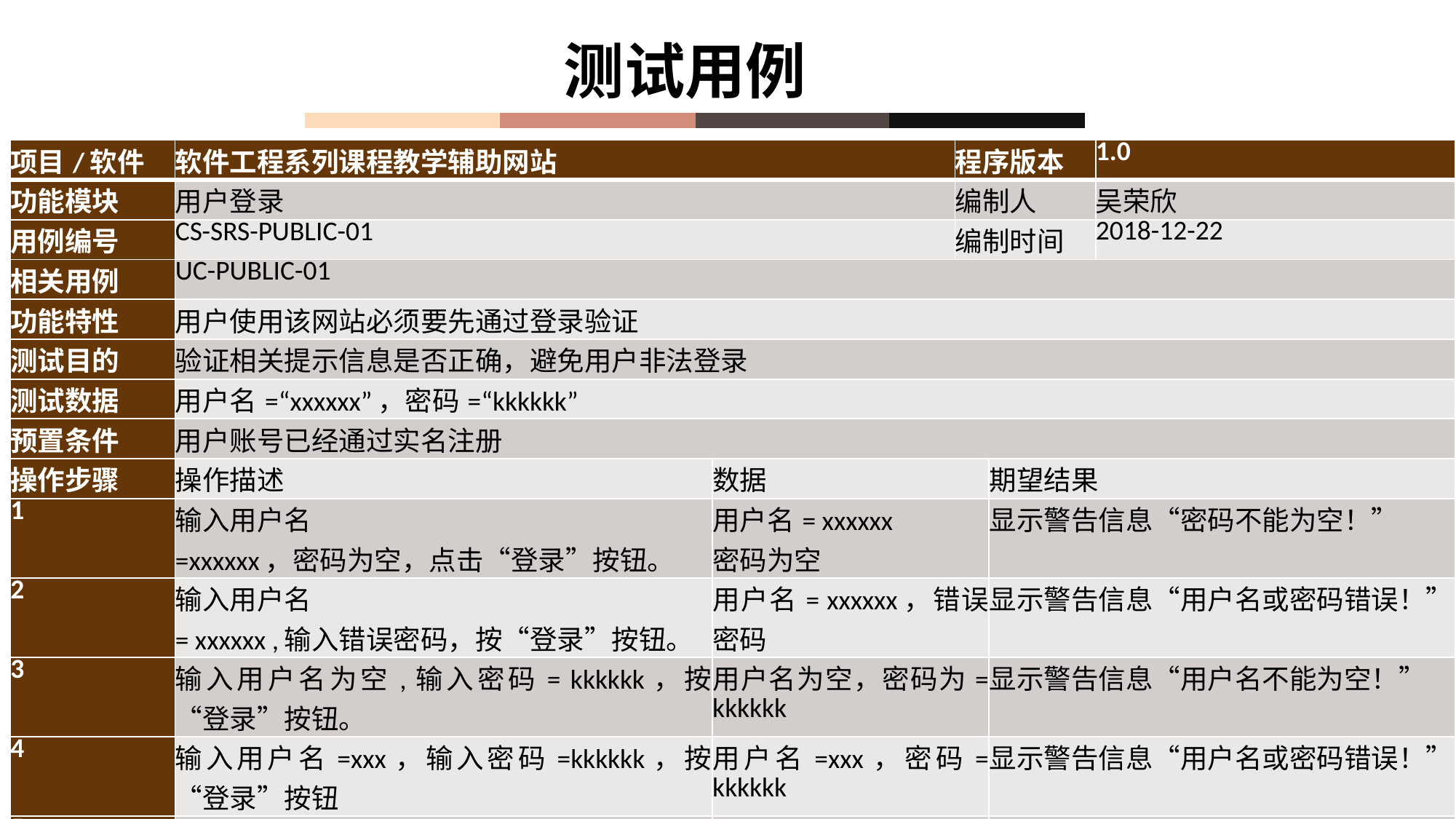

测试用例
| 项目/软件 | 软件工程系列课程教学辅助网站 |  | 程序版本 |  | 1.0 |
| --- | --- | --- | --- | --- | --- |
| 功能模块 | 用户登录 |  | 编制人 |  | 吴荣欣 |
| 用例编号 | CS-SRS-PUBLIC-01 |  | 编制时间 |  | 2018-12-22 |
| 相关用例 | UC-PUBLIC-01 |  |  |  |  |
| 功能特性 | 用户使用该网站必须要先通过登录验证 |  |  |  |  |
| 测试目的 | 验证相关提示信息是否正确，避免用户非法登录 |  |  |  |  |
| 测试数据 | 用户名=“xxxxxx”，密码=“kkkkkk” |  |  |  |  |
| 预置条件 | 用户账号已经通过实名注册 |  |  |  |  |
| 操作步骤 | 操作描述 | 数据 |  | 期望结果 |  |
| 1 | 输入用户名 =xxxxxx，密码为空，点击“登录”按钮。 | 用户名= xxxxxx 密码为空 |  | 显示警告信息“密码不能为空！” |  |
| 2 | 输入用户名 = xxxxxx ,输入错误密码，按“登录”按钮。 | 用户名= xxxxxx，错误密码 |  | 显示警告信息“用户名或密码错误！” |  |
| 3 | 输入用户名为空,输入密码= kkkkkk，按“登录”按钮。 | 用户名为空，密码为= kkkkkk |  | 显示警告信息“用户名不能为空！” |  |
| 4 | 输入用户名=xxx，输入密码=kkkkkk，按“登录”按钮 | 用户名=xxx，密码= kkkkkk |  | 显示警告信息“用户名或密码错误！” |  |
| 5 | 输入用户名 =xxxxxx，输入密码= kkkkkk ，按“登录”按钮 | 用户名=xxxxxx，密码= kkkkkk |  | 登陆成功，跳转至用户主界面 |  |